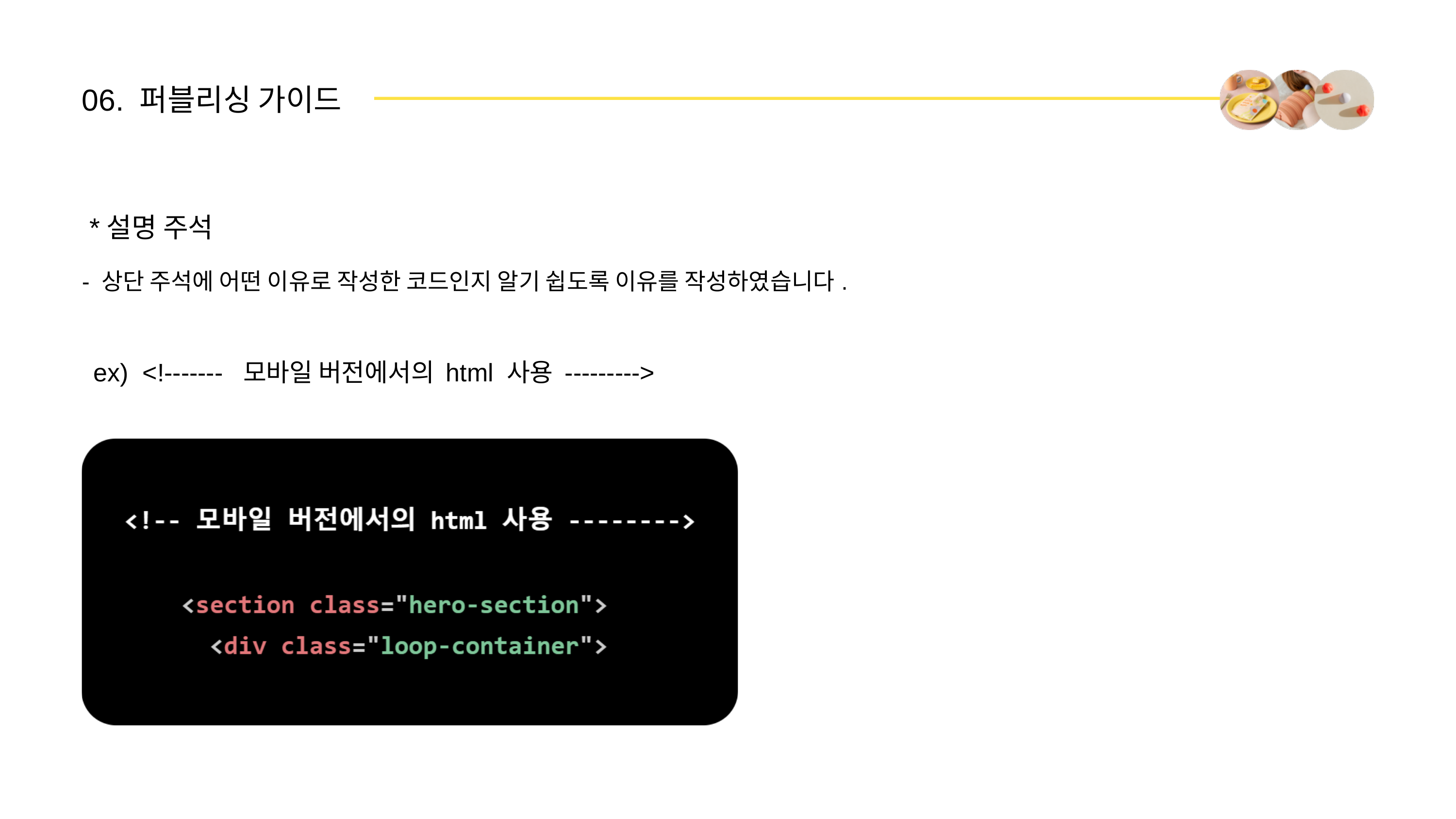

06. 퍼블리싱 가이드

 *설명 주석

- 상단 주석에 어떤 이유로 작성한 코드인지 알기 쉽도록 이유를 작성하였습니다.

ex)  <!-------  모바일 버전에서의 html 사용 --------->